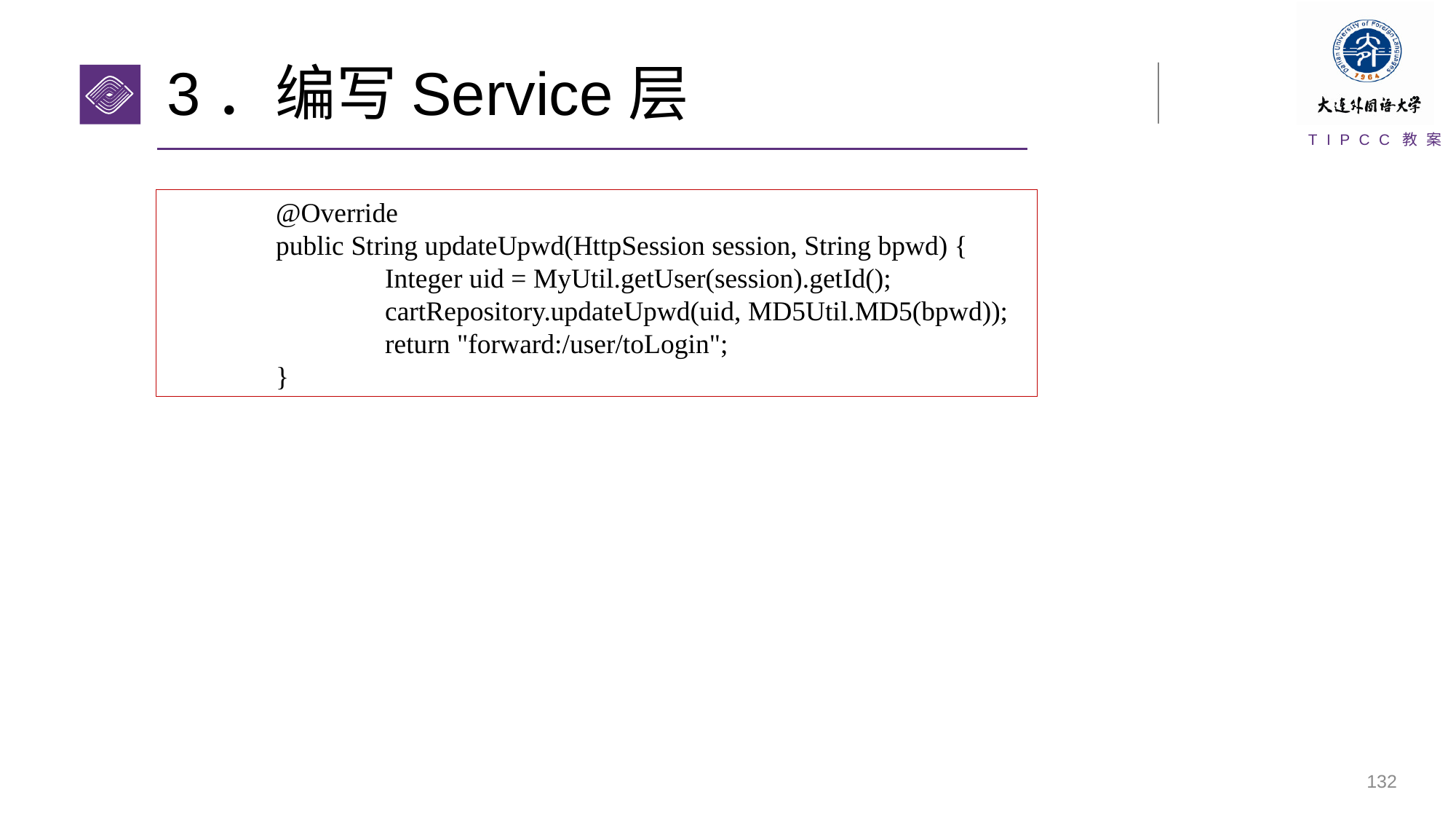

# 3．编写Service层
	@Override
	public String updateUpwd(HttpSession session, String bpwd) {
		Integer uid = MyUtil.getUser(session).getId();
		cartRepository.updateUpwd(uid, MD5Util.MD5(bpwd));
		return "forward:/user/toLogin";
	}
132